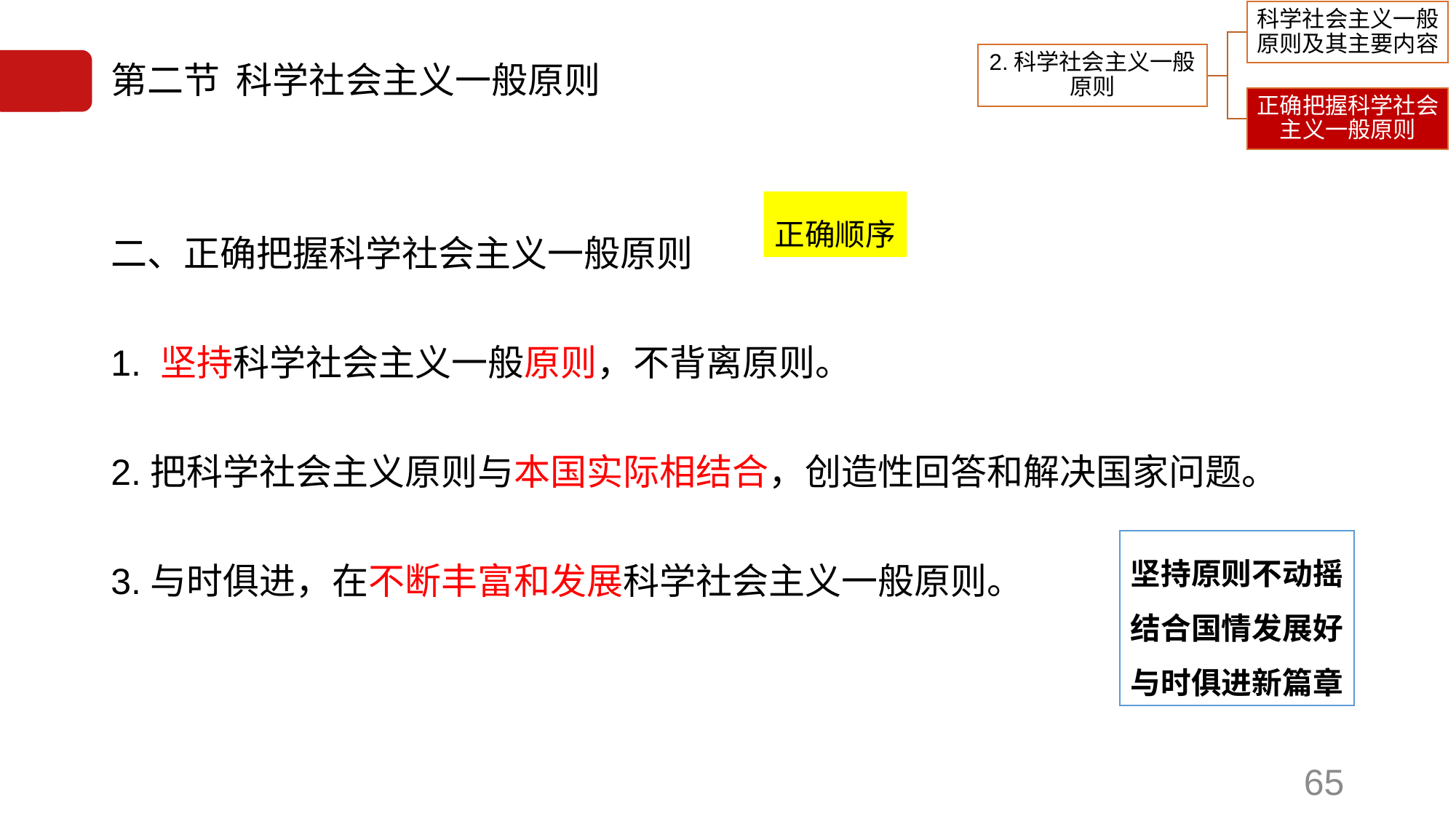

6.2.2
2.科学社会主义一般原则
科学社会主义一般原则及其主要内容
正确把握科学社会主义一般原则
# 第二节  科学社会主义一般原则
二、正确把握科学社会主义一般原则
1. 坚持科学社会主义一般原则，不背离原则。
2.把科学社会主义原则与本国实际相结合，创造性回答和解决国家问题。
3.与时俱进，在不断丰富和发展科学社会主义一般原则。

正确顺序
坚持原则不动摇
结合国情发展好
与时俱进新篇章
65